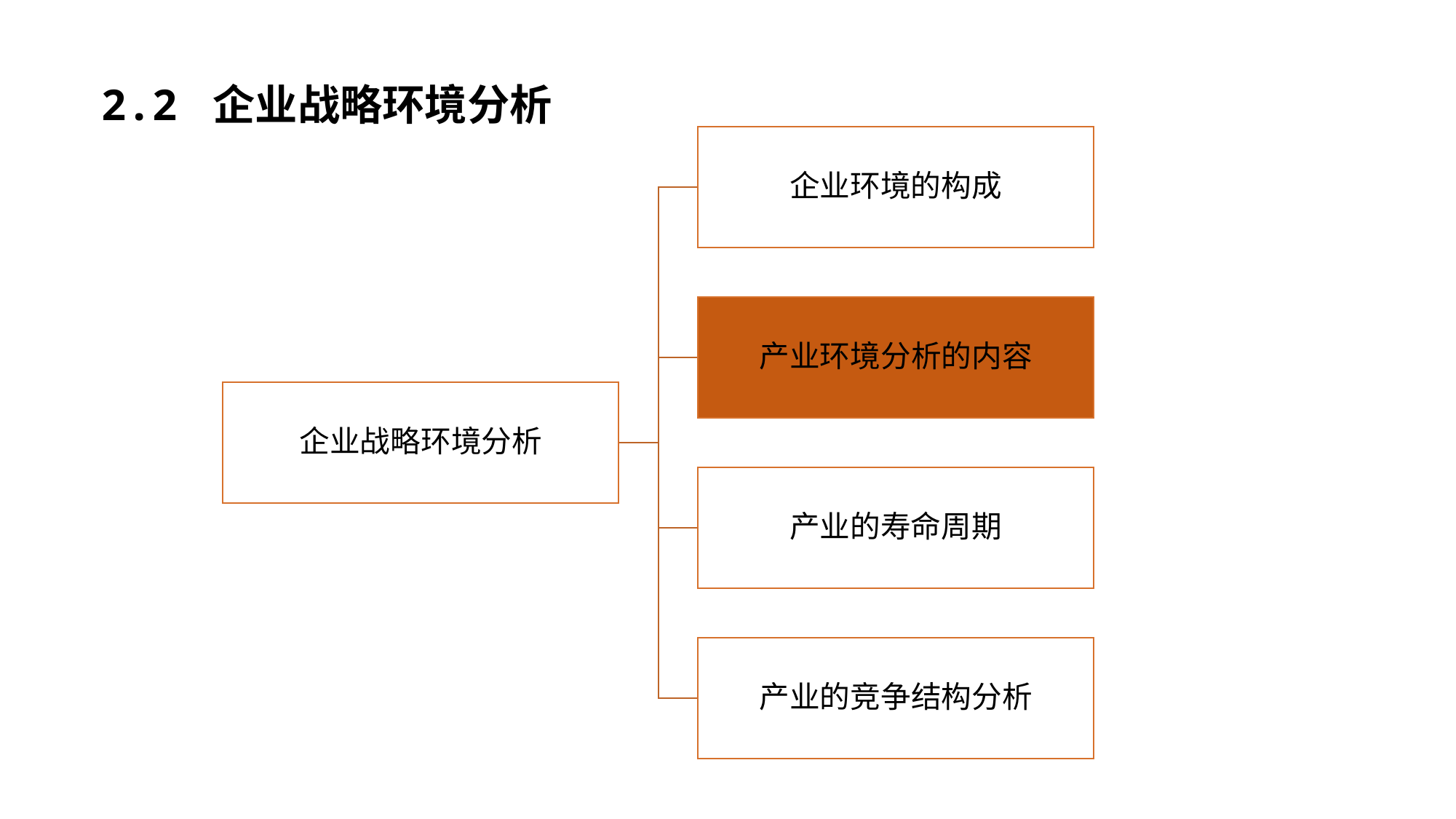

2.2 企业战略环境分析
企业战略环境分析
企业环境的构成
产业环境分析的内容
产业的寿命周期
产业的竞争结构分析